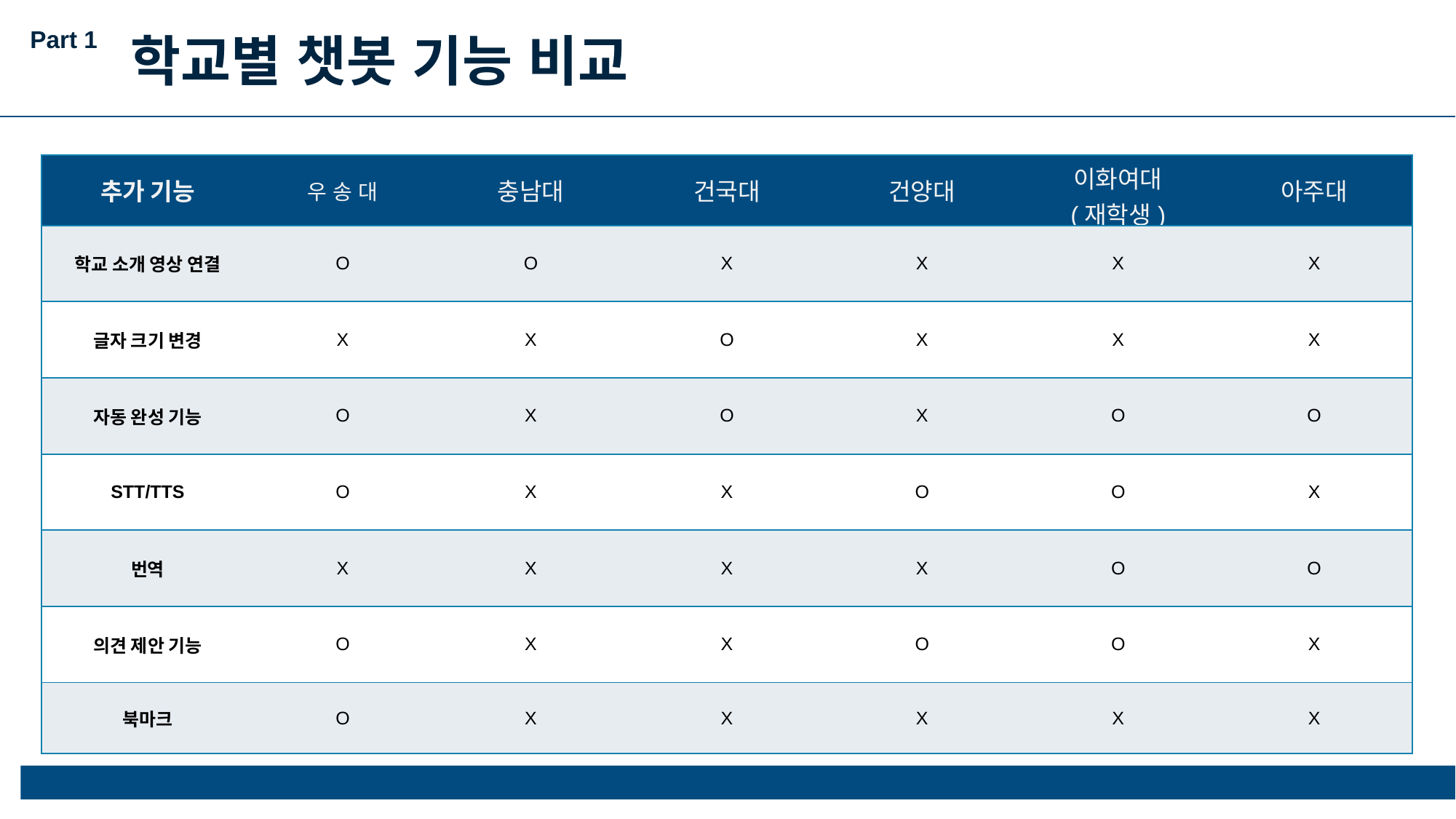

Part 1
학교별 챗봇 기능 비교
| 추가 기능 | 우 송 대 | 충남대 | 건국대 | 건양대 | 이화여대 (재학생) | 아주대 |
| --- | --- | --- | --- | --- | --- | --- |
| 학교 소개 영상 연결 | O | O | X | X | X | X |
| 글자 크기 변경 | X | X | O | X | X | X |
| 자동 완성 기능 | O | X | O | X | O | O |
| STT/TTS | O | X | X | O | O | X |
| 번역 | X | X | X | X | O | O |
| 의견 제안 기능 | O | X | X | O | O | X |
| 북마크 | O | X | X | X | X | X |